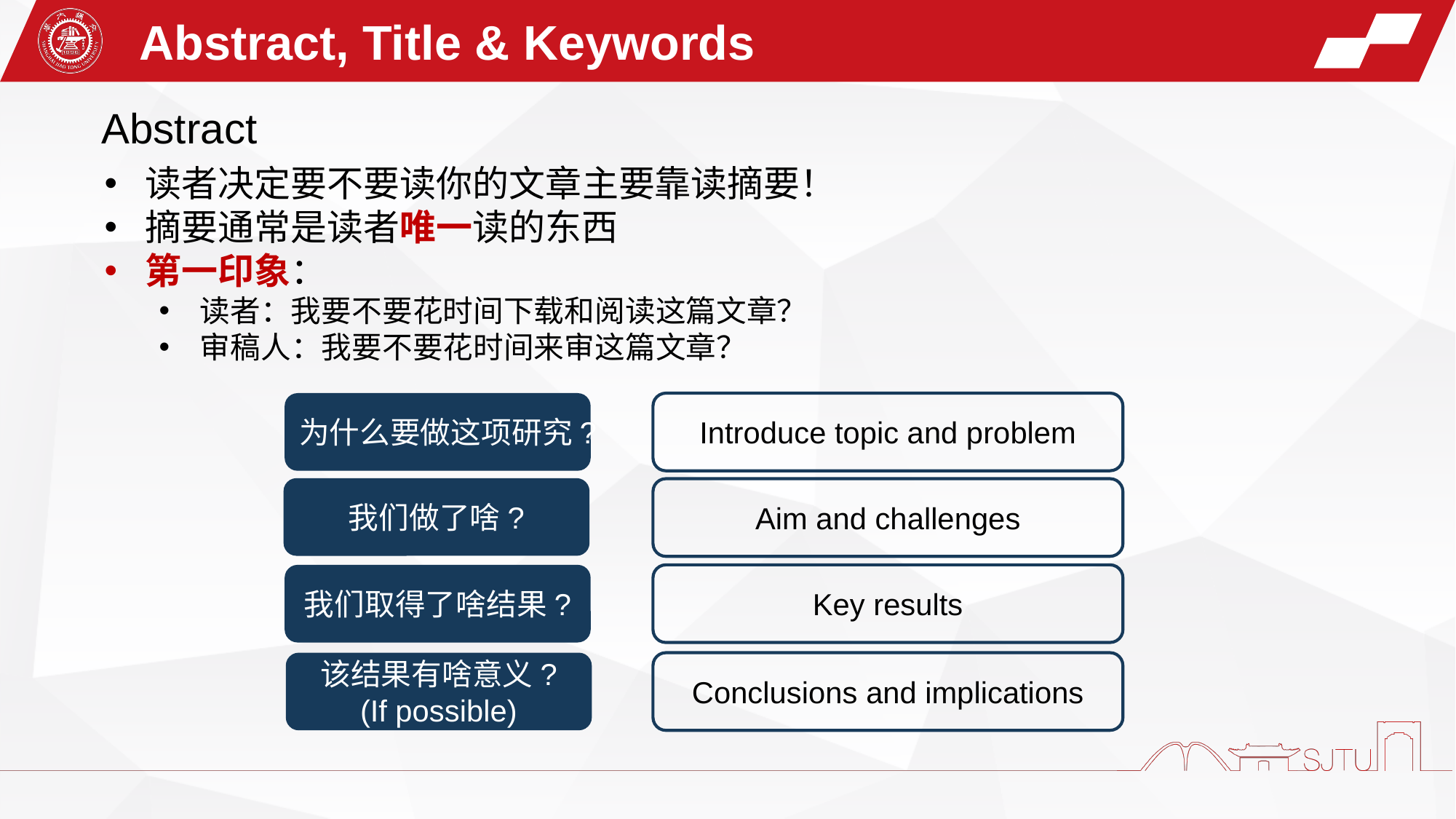

Abstract, Title & Keywords
Abstract
读者决定要不要读你的文章主要靠读摘要！
摘要通常是读者唯一读的东西
第一印象：
读者：我要不要花时间下载和阅读这篇文章？
审稿人：我要不要花时间来审这篇文章？
Introduce topic and problem
为什么要做这项研究?
我们做了啥?
Aim and challenges
Key results
我们取得了啥结果?
该结果有啥意义?
(If possible)
Conclusions and implications